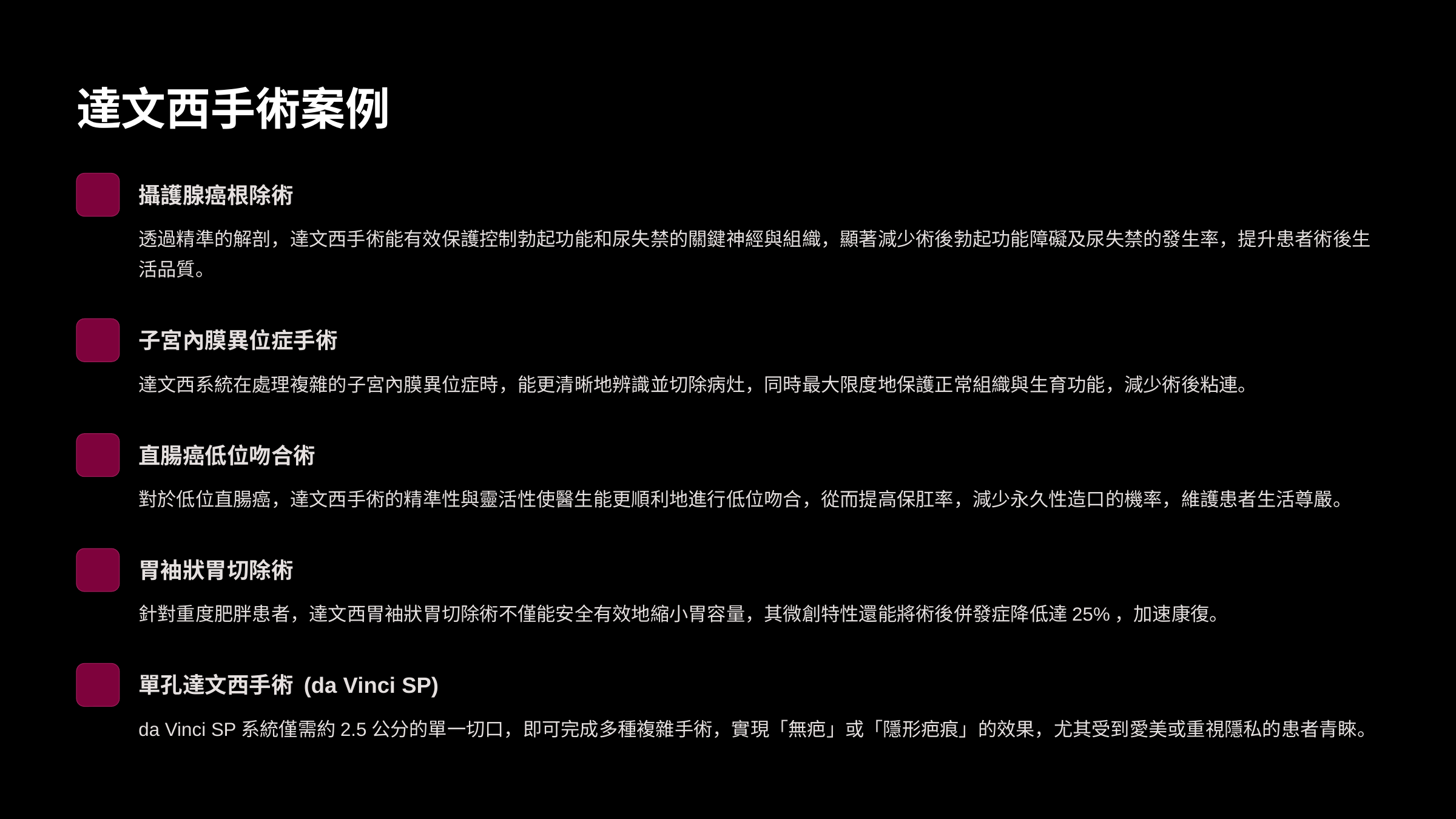

達文西手術案例

攝護腺癌根除術
透過精準的解剖，達文西手術能有效保護控制勃起功能和尿失禁的關鍵神經與組織，顯著減少術後勃起功能障礙及尿失禁的發生率，提升患者術後生活品質。

子宮內膜異位症手術
達文西系統在處理複雜的子宮內膜異位症時，能更清晰地辨識並切除病灶，同時最大限度地保護正常組織與生育功能，減少術後粘連。

直腸癌低位吻合術
對於低位直腸癌，達文西手術的精準性與靈活性使醫生能更順利地進行低位吻合，從而提高保肛率，減少永久性造口的機率，維護患者生活尊嚴。

胃袖狀胃切除術
針對重度肥胖患者，達文西胃袖狀胃切除術不僅能安全有效地縮小胃容量，其微創特性還能將術後併發症降低達25%，加速康復。

單孔達文西手術 (da Vinci SP)
da Vinci SP系統僅需約2.5公分的單一切口，即可完成多種複雜手術，實現「無疤」或「隱形疤痕」的效果，尤其受到愛美或重視隱私的患者青睞。